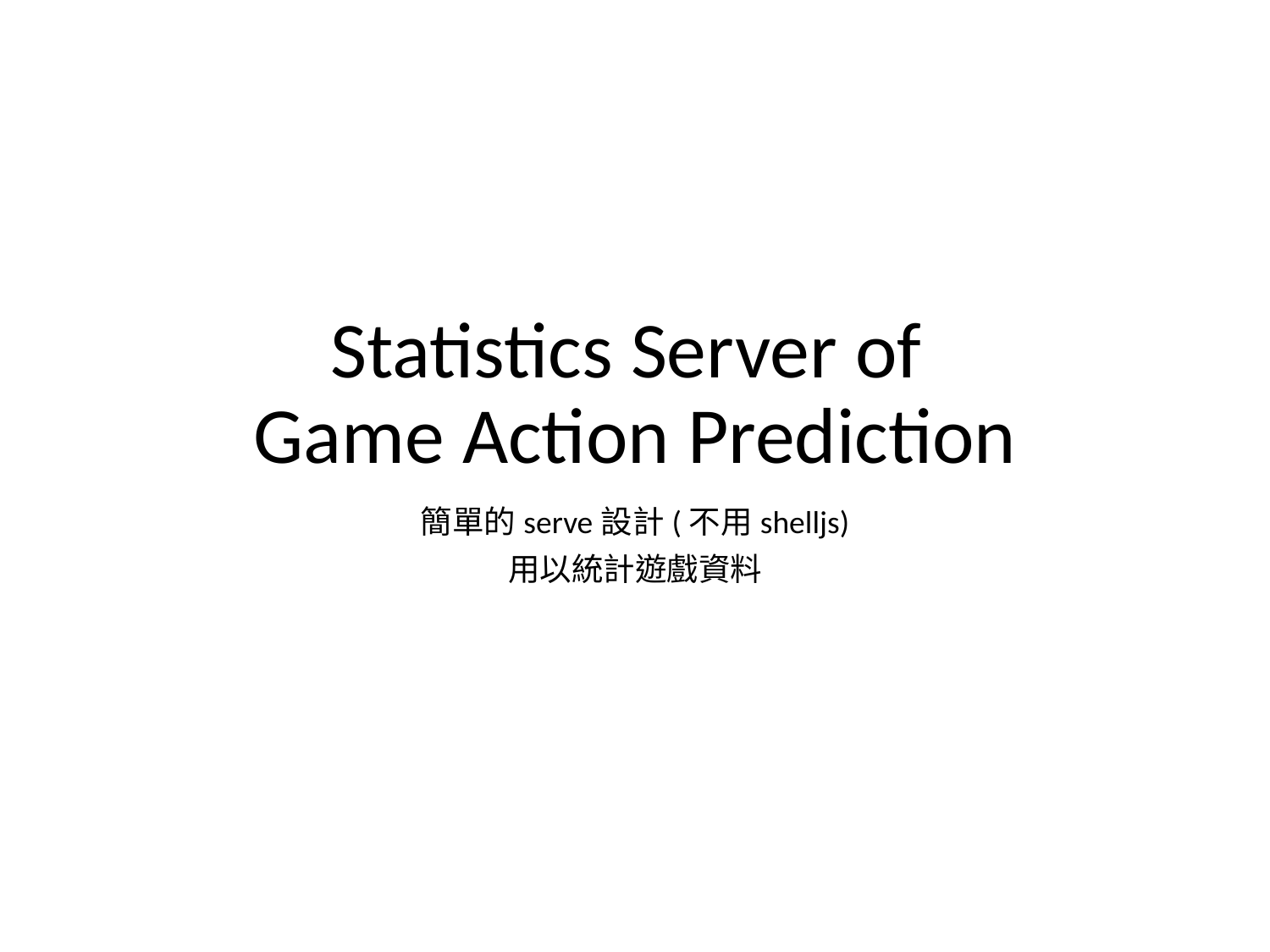

# Statistics Server of Game Action Prediction
簡單的serve設計(不用shelljs)
用以統計遊戲資料